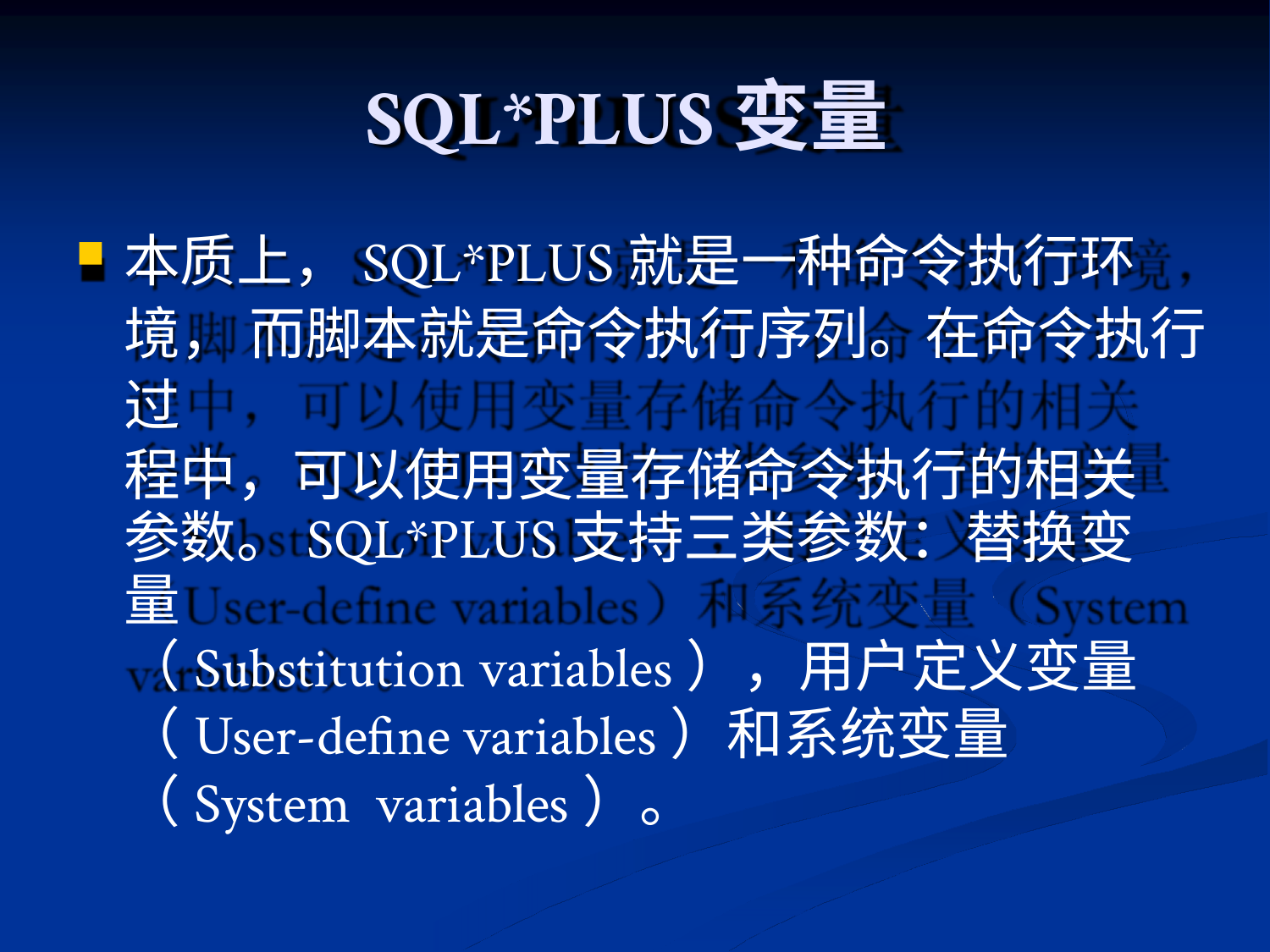

# SQL*PLUS变量

本质上，SQL*PLUS就是一种命令执行环境， 而脚本就是命令执行序列。在命令执行过
程中，可以使用变量存储命令执行的相关 参数。SQL*PLUS支持三类参数：替换变量
（Substitution variables），用户定义变量
（User-define variables）和系统变量（System  variables）。